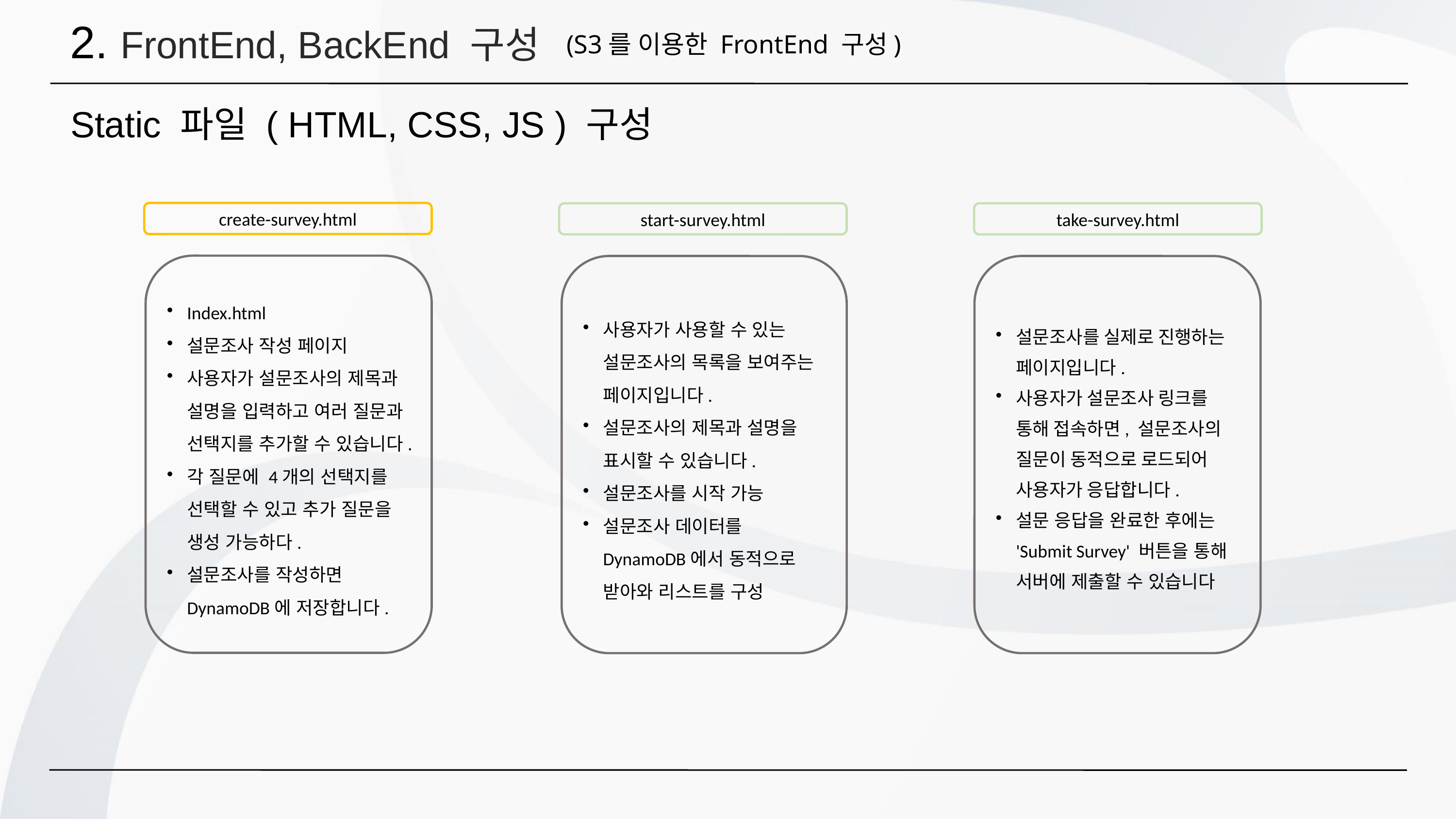

2. FrontEnd, BackEnd 구성
(S3를 이용한 FrontEnd 구성)
Static 파일 ( HTML, CSS, JS ) 구성
create-survey.html
start-survey.html
take-survey.html
Index.html
설문조사 작성 페이지
사용자가 설문조사의 제목과 설명을 입력하고 여러 질문과 선택지를 추가할 수 있습니다.
각 질문에 4개의 선택지를 선택할 수 있고 추가 질문을 생성 가능하다.
설문조사를 작성하면 DynamoDB에 저장합니다.
사용자가 사용할 수 있는 설문조사의 목록을 보여주는 페이지입니다.
설문조사의 제목과 설명을 표시할 수 있습니다.
설문조사를 시작 가능
설문조사 데이터를 DynamoDB에서 동적으로 받아와 리스트를 구성
설문조사를 실제로 진행하는 페이지입니다.
사용자가 설문조사 링크를 통해 접속하면, 설문조사의 질문이 동적으로 로드되어 사용자가 응답합니다.
설문 응답을 완료한 후에는 'Submit Survey' 버튼을 통해 서버에 제출할 수 있습니다